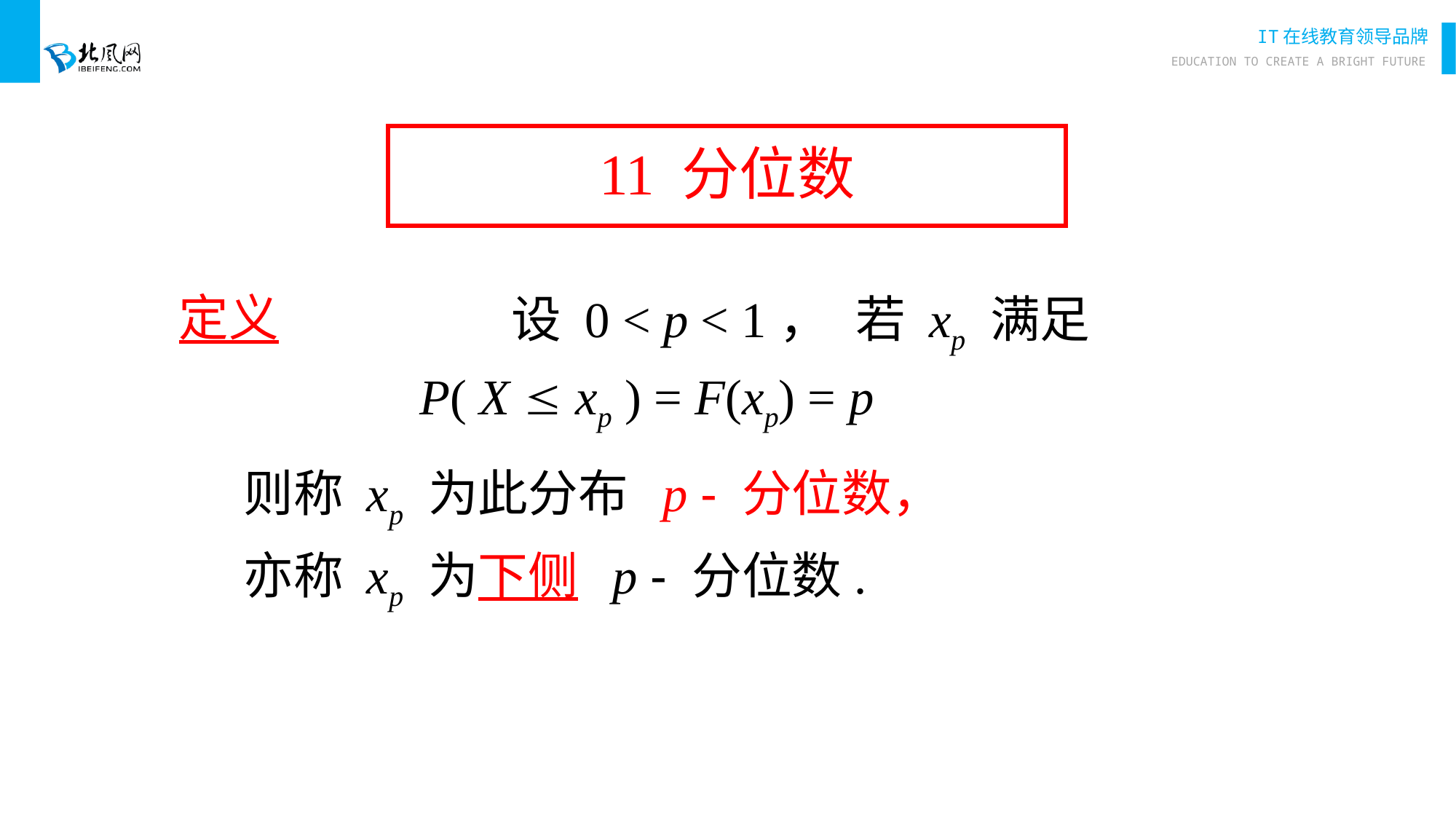

# 11 分位数
定义
设 0 < p < 1，
若 xp 满足
P( X ≤ xp ) = F(xp) = p
则称 xp 为此分布  p - 分位数，
亦称 xp 为下侧  p - 分位数.